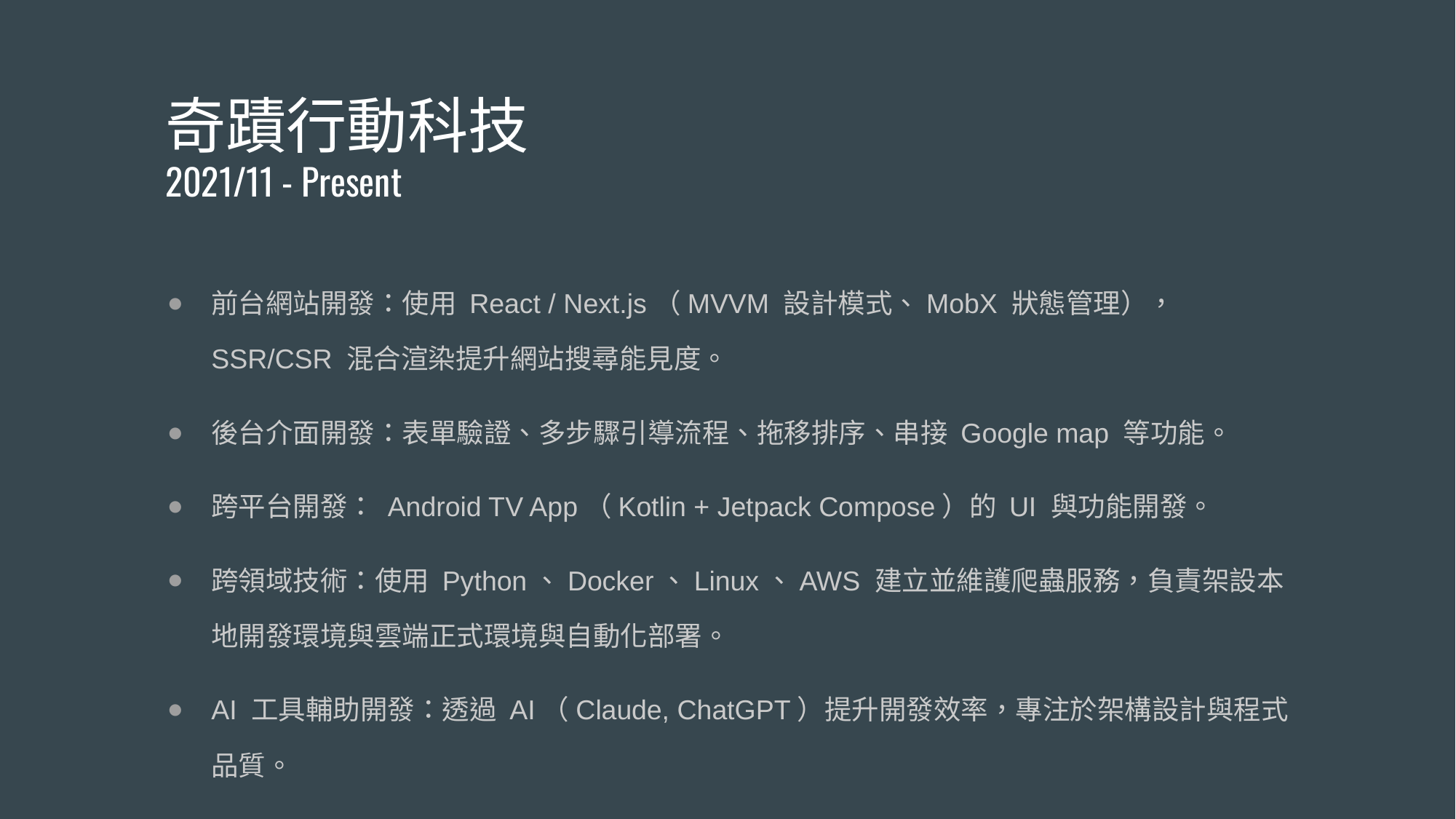

# 奇蹟行動科技
2021/11 - Present
前台網站開發：使用 React / Next.js（MVVM 設計模式、MobX 狀態管理）， SSR/CSR 混合渲染提升網站搜尋能見度。
後台介面開發：表單驗證、多步驟引導流程、拖移排序、串接 Google map 等功能。
跨平台開發： Android TV App（Kotlin + Jetpack Compose）的 UI 與功能開發。
跨領域技術：使用 Python、Docker、Linux、AWS 建立並維護爬蟲服務，負責架設本地開發環境與雲端正式環境與自動化部署。
AI 工具輔助開發：透過 AI（Claude, ChatGPT）提升開發效率，專注於架構設計與程式品質。